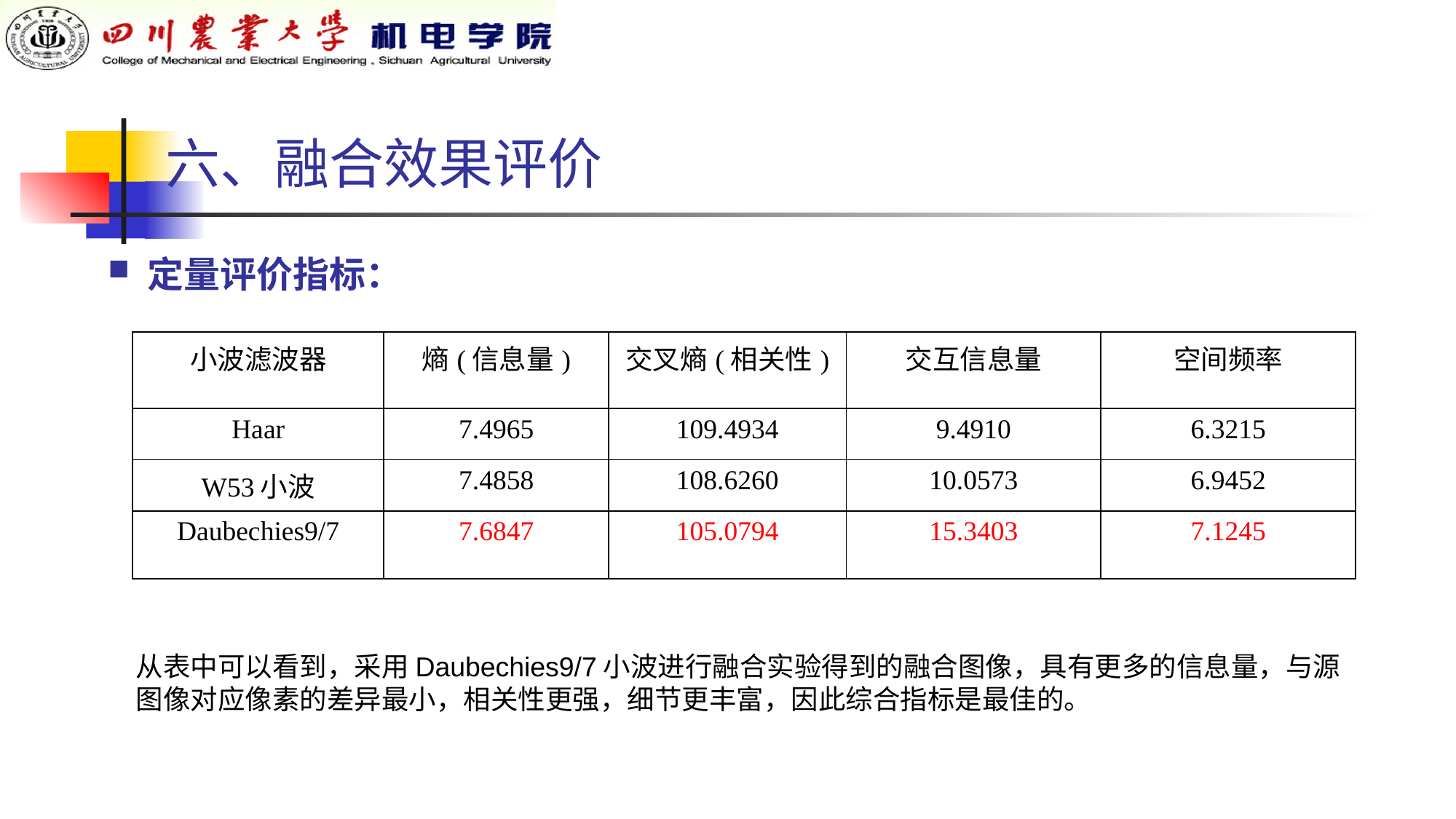

六、融合效果评价
 定量评价指标：
| 小波滤波器 | 熵(信息量) | 交叉熵(相关性) | 交互信息量 | 空间频率 |
| --- | --- | --- | --- | --- |
| Haar | 7.4965 | 109.4934 | 9.4910 | 6.3215 |
| W53小波 | 7.4858 | 108.6260 | 10.0573 | 6.9452 |
| Daubechies9/7 | 7.6847 | 105.0794 | 15.3403 | 7.1245 |
从表中可以看到，采用Daubechies9/7小波进行融合实验得到的融合图像，具有更多的信息量，与源图像对应像素的差异最小，相关性更强，细节更丰富，因此综合指标是最佳的。